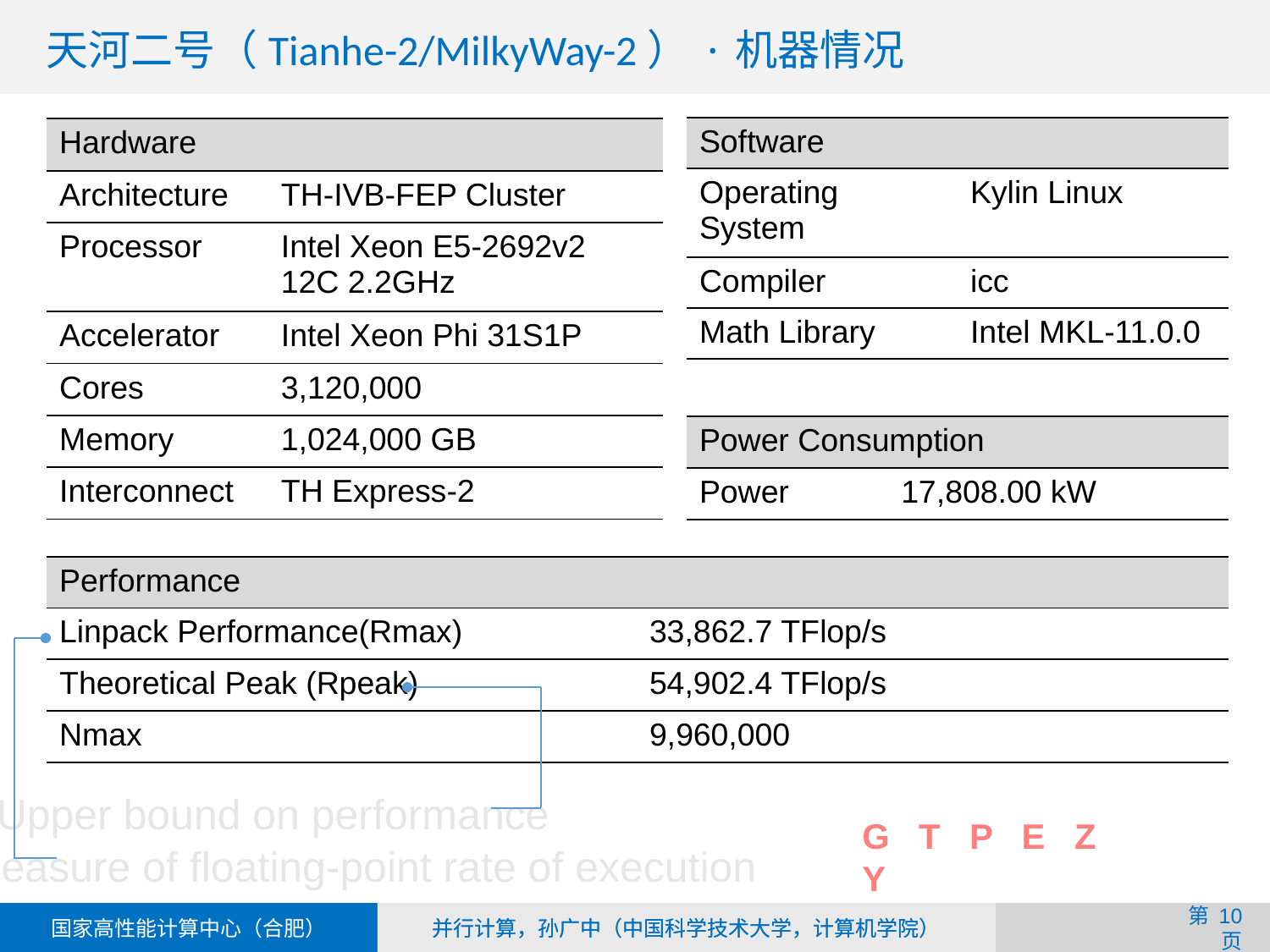

天河二号（Tianhe-2/MilkyWay-2）·机器情况
| Software |  |
| --- | --- |
| Operating System | Kylin Linux |
| Compiler | icc |
| Math Library | Intel MKL-11.0.0 |
| Hardware |  |
| --- | --- |
| Architecture | TH-IVB-FEP Cluster |
| Processor | Intel Xeon E5-2692v2 12C 2.2GHz |
| Accelerator | Intel Xeon Phi 31S1P |
| Cores | 3,120,000 |
| Memory | 1,024,000 GB |
| Interconnect | TH Express-2 |

| Power Consumption |  |
| --- | --- |
| Power | 17,808.00 kW |
| Performance |  |
| --- | --- |
| Linpack Performance(Rmax) | 33,862.7 TFlop/s |
| Theoretical Peak (Rpeak) | 54,902.4 TFlop/s |
| Nmax | 9,960,000 |
 Upper bound on performance
G   T   P   E   Z   Y
Measure of floating-point rate of execution

第 10 页